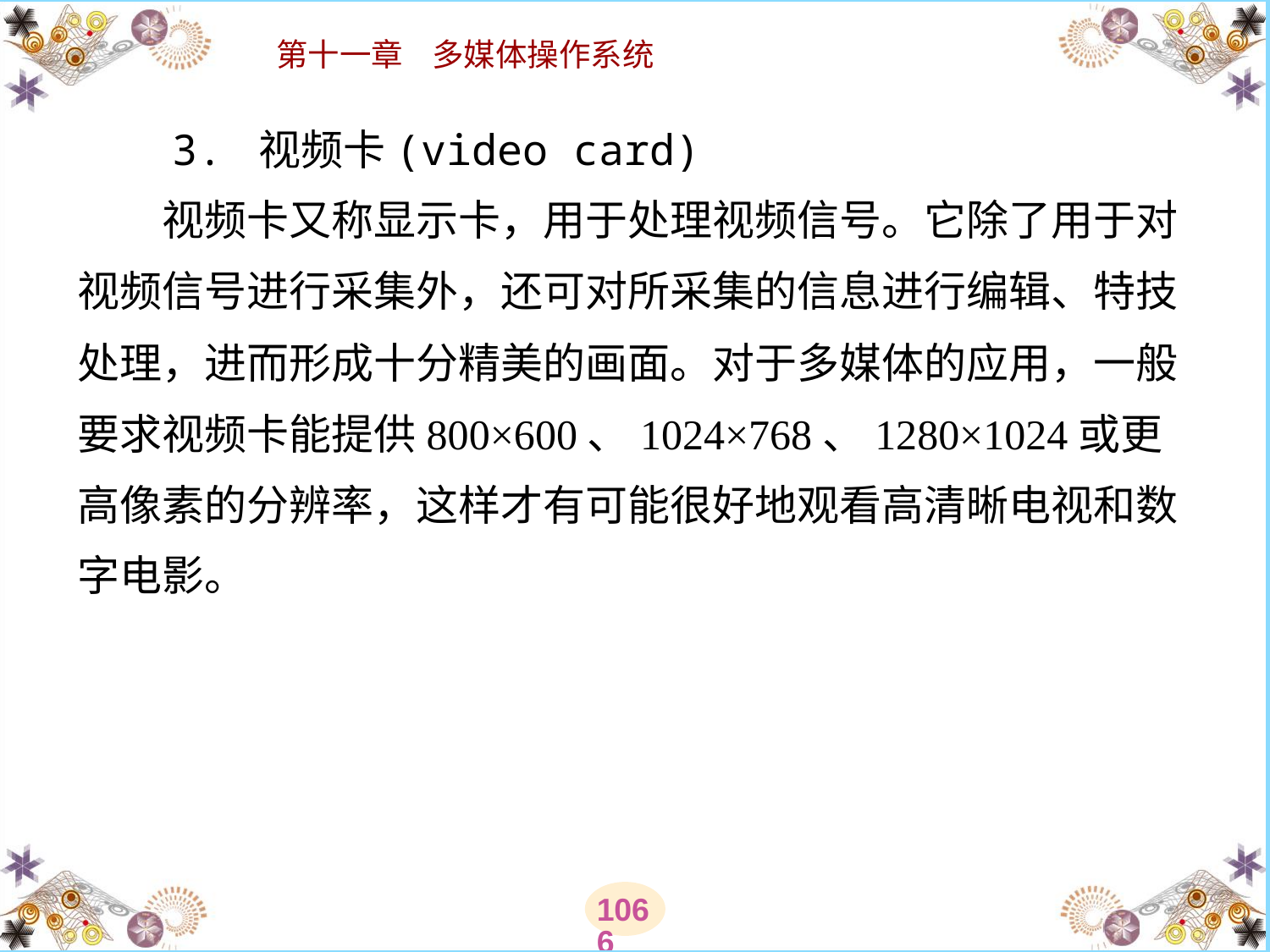

# 3. 视频卡(video card) 　　视频卡又称显示卡，用于处理视频信号。它除了用于对视频信号进行采集外，还可对所采集的信息进行编辑、特技处理，进而形成十分精美的画面。对于多媒体的应用，一般要求视频卡能提供800×600、1024×768、1280×1024或更高像素的分辨率，这样才有可能很好地观看高清晰电视和数字电影。